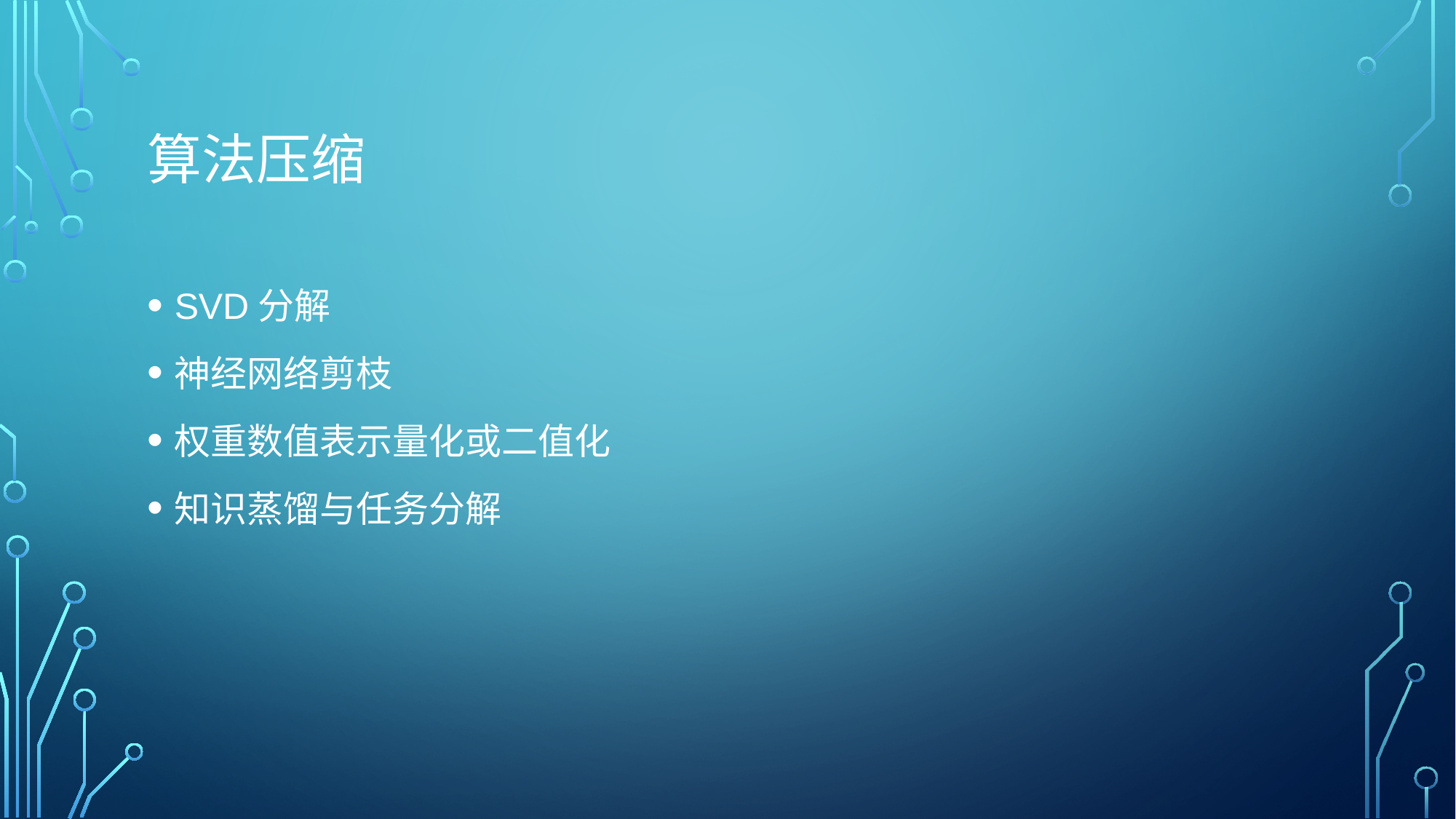

# 算法压缩
SVD分解
神经网络剪枝
权重数值表示量化或二值化
知识蒸馏与任务分解